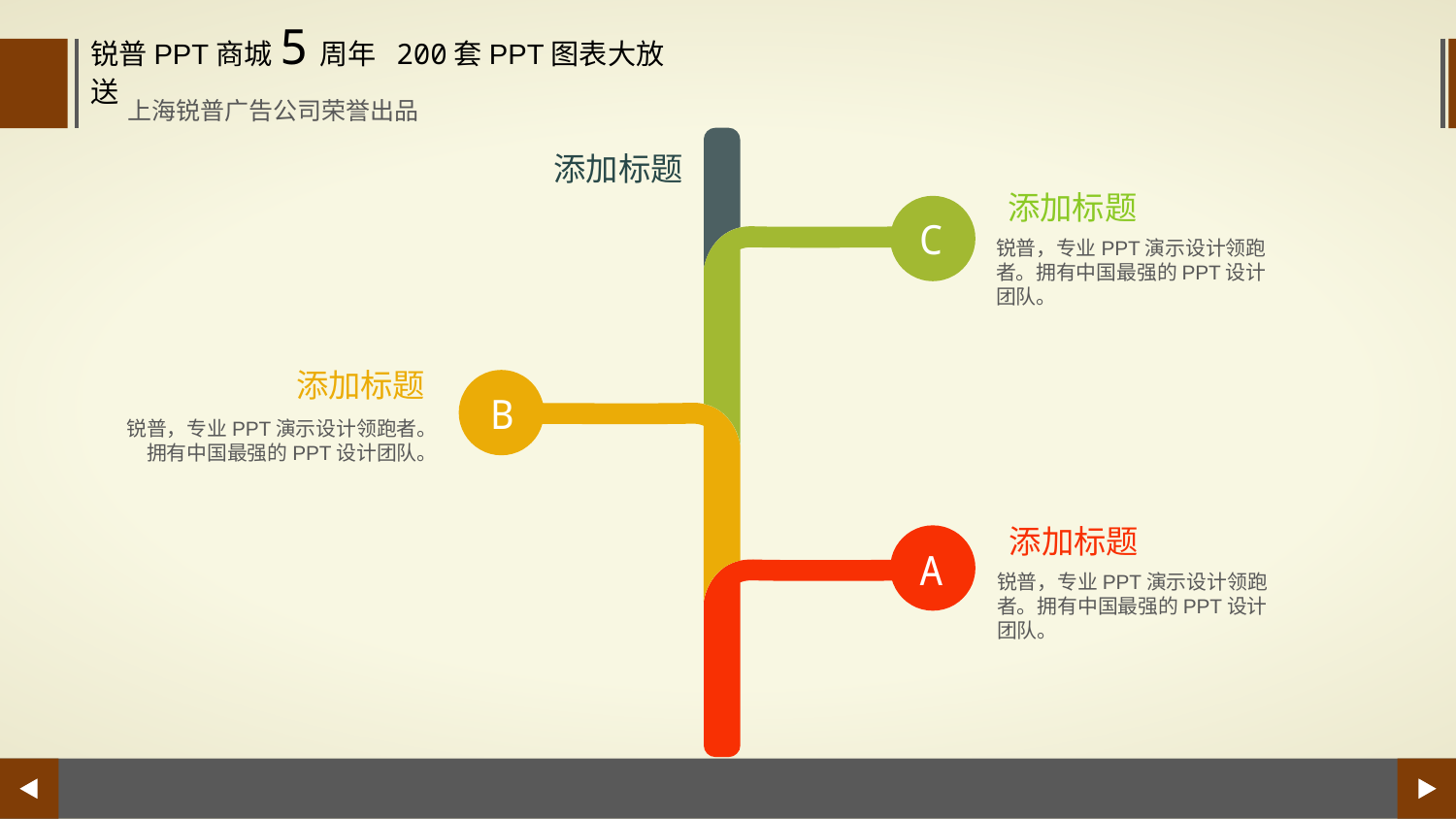

锐普PPT商城5周年  200套PPT图表大放送

上海锐普广告公司荣誉出品

添加标题
添加标题

C

锐普，专业PPT演示设计领跑者。拥有中国最强的PPT设计团队。
添加标题

B

锐普，专业PPT演示设计领跑者。拥有中国最强的PPT设计团队。

添加标题

A

锐普，专业PPT演示设计领跑者。拥有中国最强的PPT设计团队。